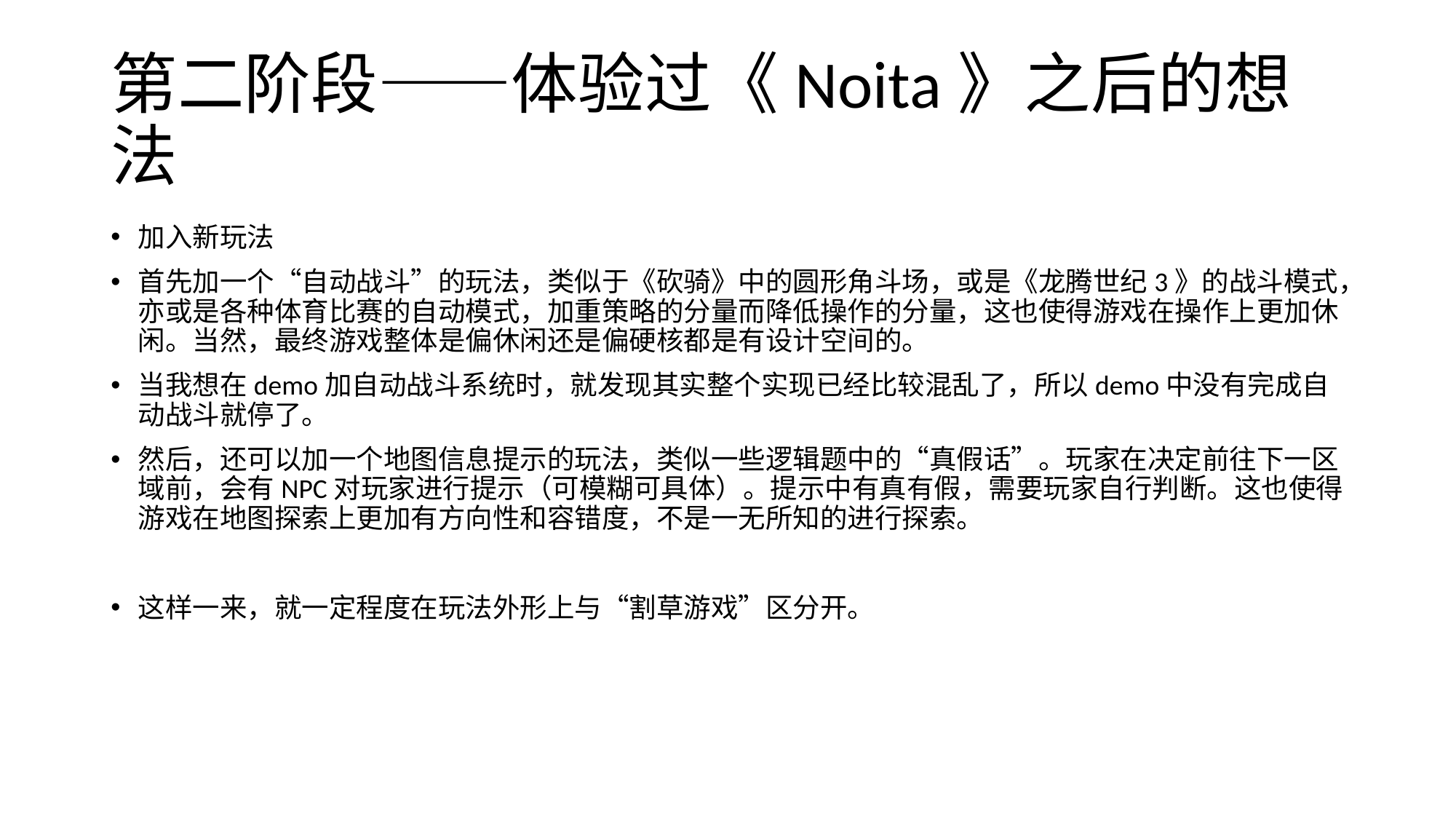

# 第二阶段——体验过《Noita》之后的想法
加入新玩法
首先加一个“自动战斗”的玩法，类似于《砍骑》中的圆形角斗场，或是《龙腾世纪3》的战斗模式，亦或是各种体育比赛的自动模式，加重策略的分量而降低操作的分量，这也使得游戏在操作上更加休闲。当然，最终游戏整体是偏休闲还是偏硬核都是有设计空间的。
当我想在demo加自动战斗系统时，就发现其实整个实现已经比较混乱了，所以demo中没有完成自动战斗就停了。
然后，还可以加一个地图信息提示的玩法，类似一些逻辑题中的“真假话”。玩家在决定前往下一区域前，会有NPC对玩家进行提示（可模糊可具体）。提示中有真有假，需要玩家自行判断。这也使得游戏在地图探索上更加有方向性和容错度，不是一无所知的进行探索。

这样一来，就一定程度在玩法外形上与“割草游戏”区分开。